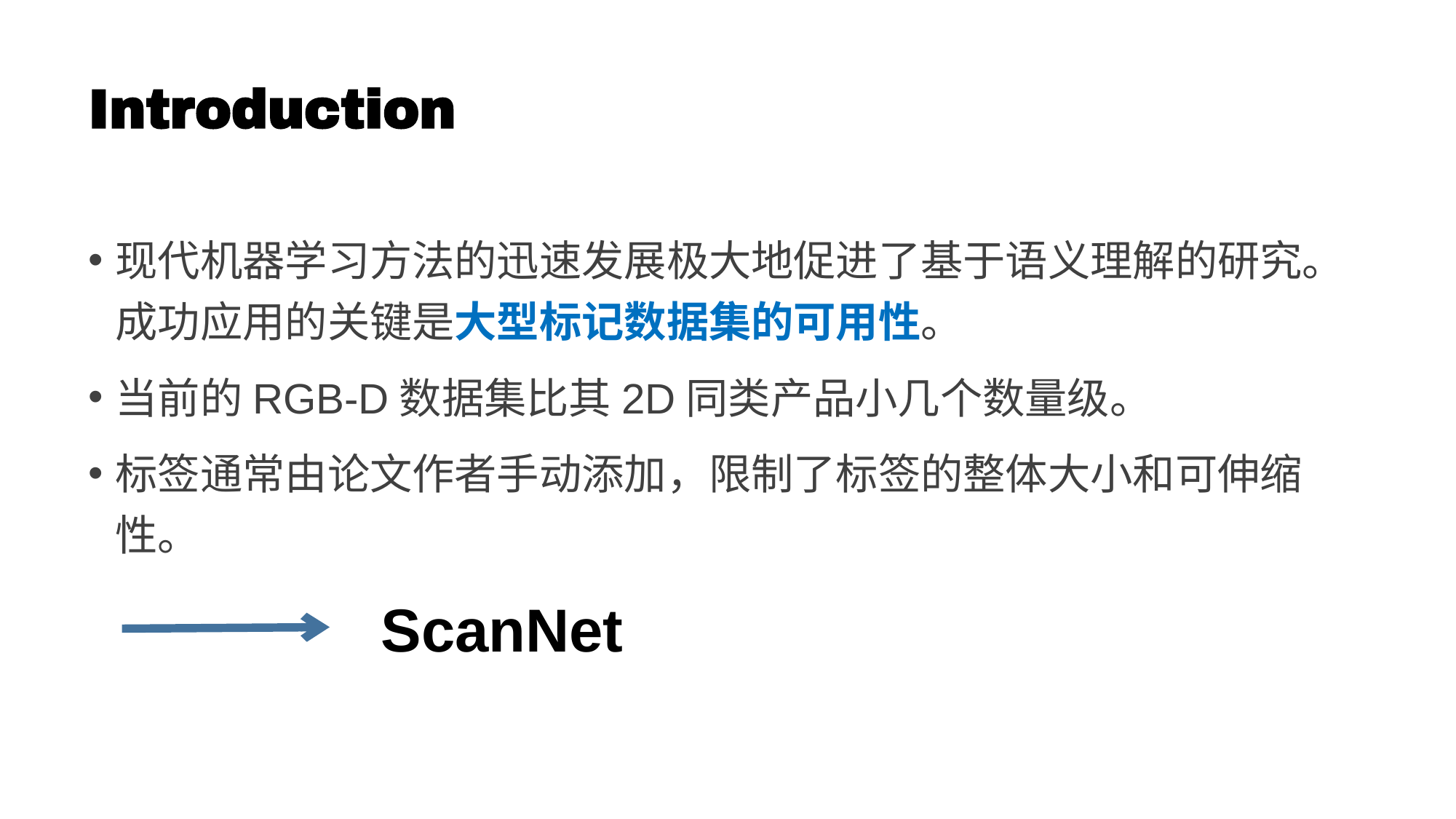

# Introduction
现代机器学习方法的迅速发展极大地促进了基于语义理解的研究。成功应用的关键是大型标记数据集的可用性。
当前的RGB-D数据集比其2D同类产品小几个数量级。
标签通常由论文作者手动添加，限制了标签的整体大小和可伸缩性。

ScanNet